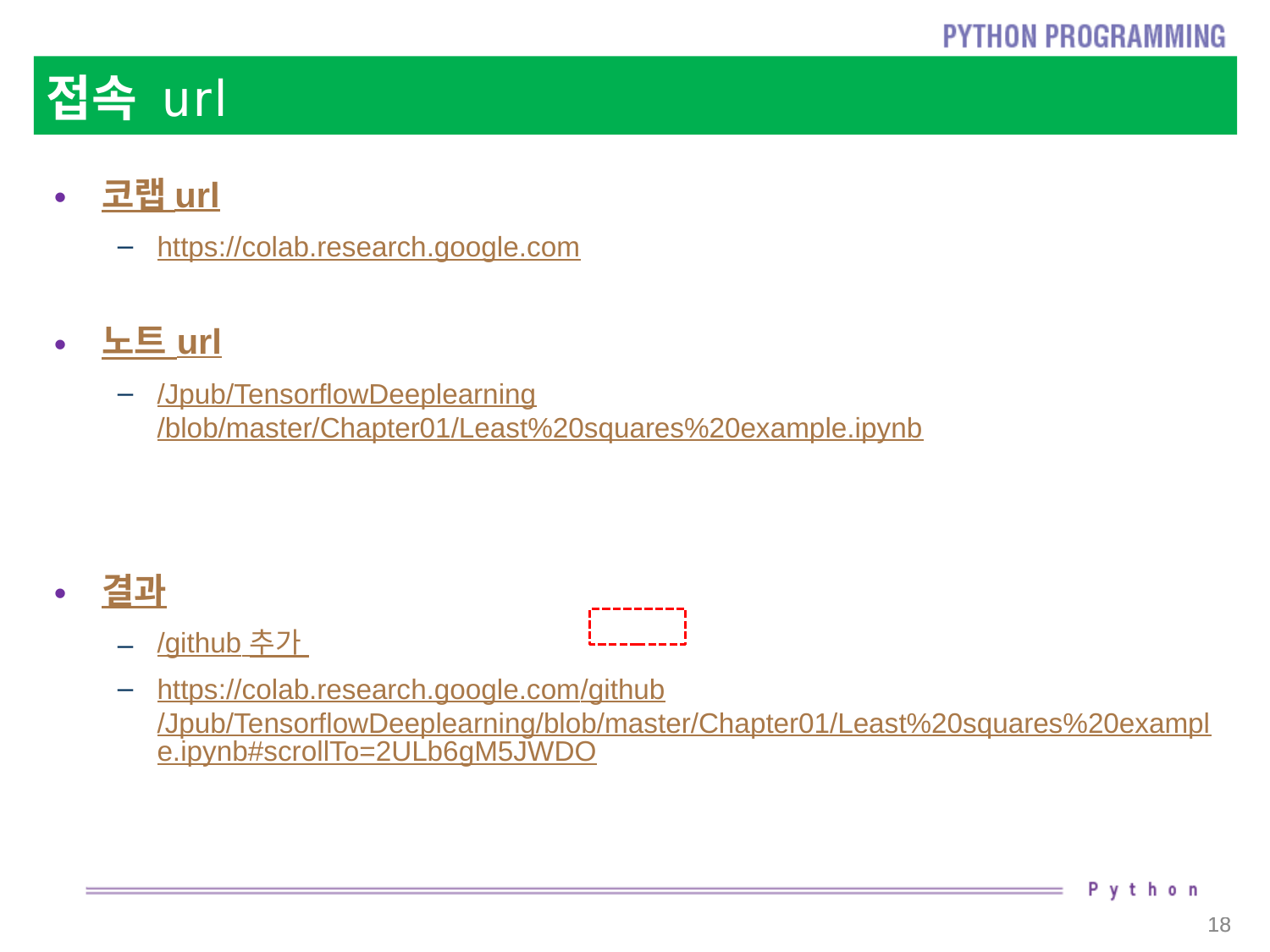

# 접속 url
코랩 url
https://colab.research.google.com

노트 url
/Jpub/TensorflowDeeplearning/blob/master/Chapter01/Least%20squares%20example.ipynb

결과
/github 추가
https://colab.research.google.com/github/Jpub/TensorflowDeeplearning/blob/master/Chapter01/Least%20squares%20example.ipynb#scrollTo=2ULb6gM5JWDO

18